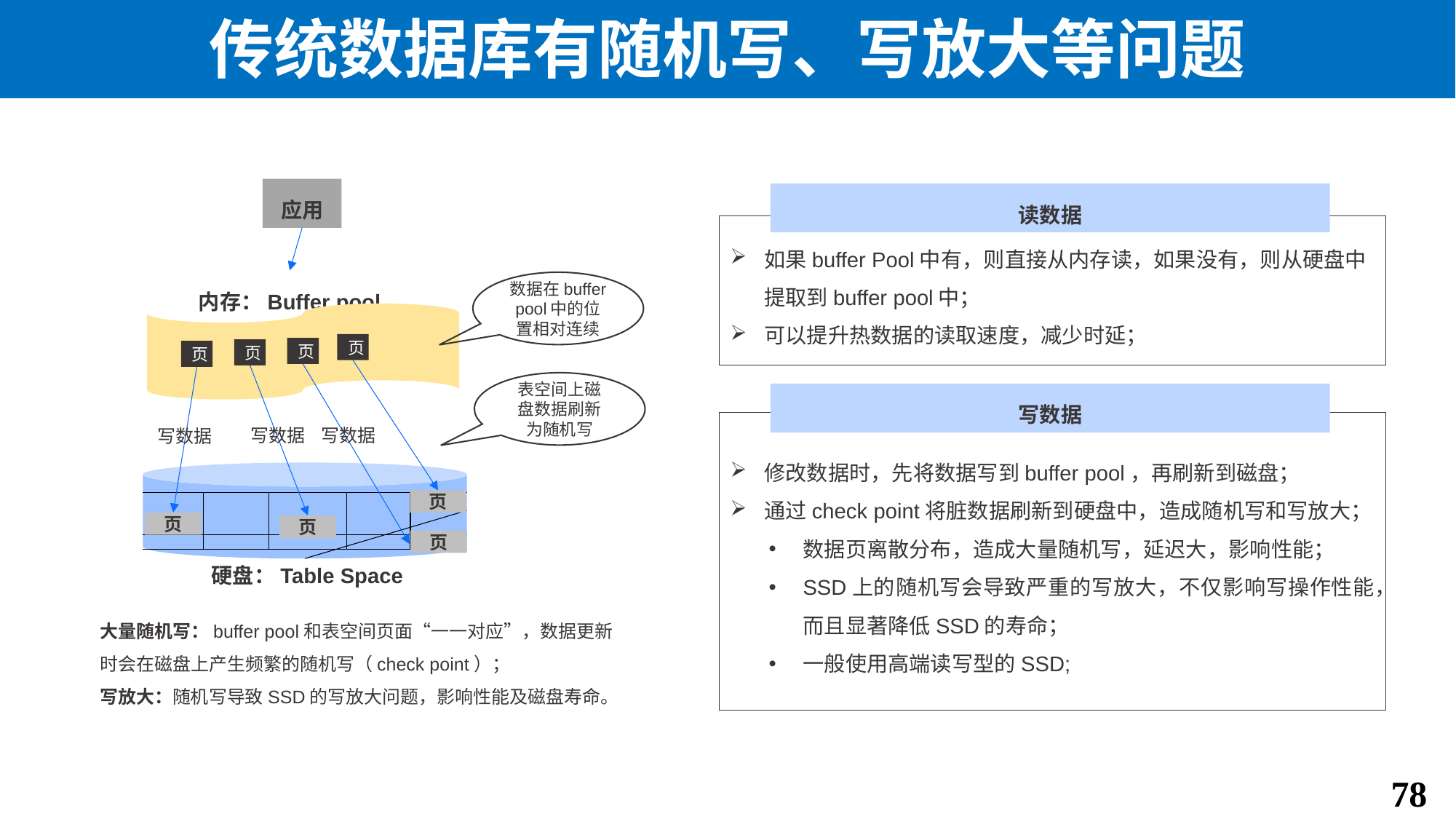

# 传统数据库有随机写、写放大等问题
应用
读数据
如果buffer Pool中有，则直接从内存读，如果没有，则从硬盘中提取到buffer pool中；
可以提升热数据的读取速度，减少时延；
内存：Buffer pool
数据在buffer pool中的位置相对连续

页
页
页
页
表空间上磁盘数据刷新为随机写
写数据
写数据
写数据
写数据
修改数据时，先将数据写到buffer pool，再刷新到磁盘；
通过check point将脏数据刷新到硬盘中，造成随机写和写放大；
数据页离散分布，造成大量随机写，延迟大，影响性能；
SSD上的随机写会导致严重的写放大，不仅影响写操作性能，而且显著降低SSD的寿命；
一般使用高端读写型的SSD;

页
页
页
页
硬盘：Table Space
大量随机写：buffer pool和表空间页面“一一对应”，数据更新时会在磁盘上产生频繁的随机写（check point）；
写放大：随机写导致SSD的写放大问题，影响性能及磁盘寿命。